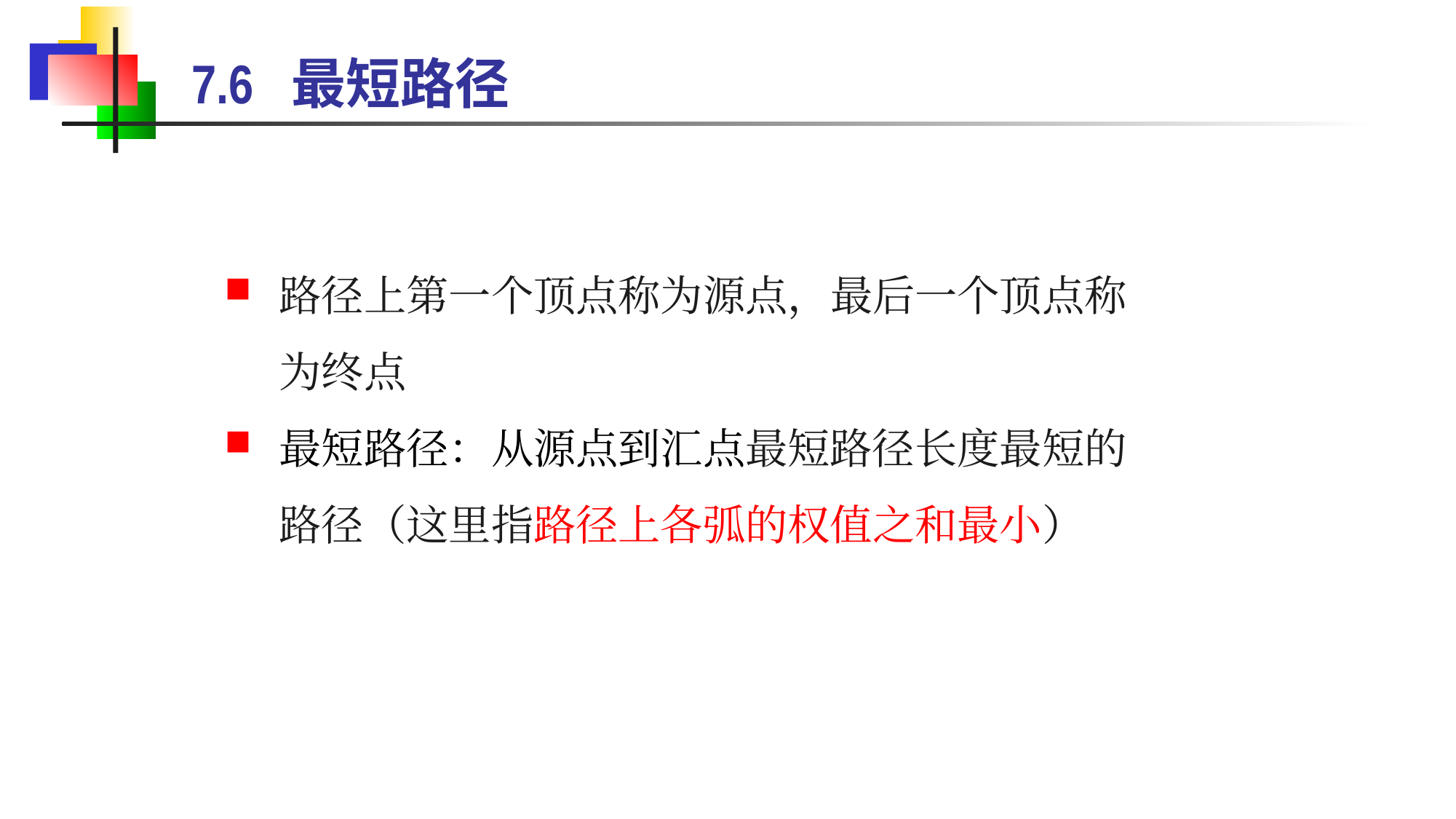

7.6  最短路径
路径上第一个顶点称为源点，最后一个顶点称为终点
最短路径：从源点到汇点最短路径长度最短的路径（这里指路径上各弧的权值之和最小）